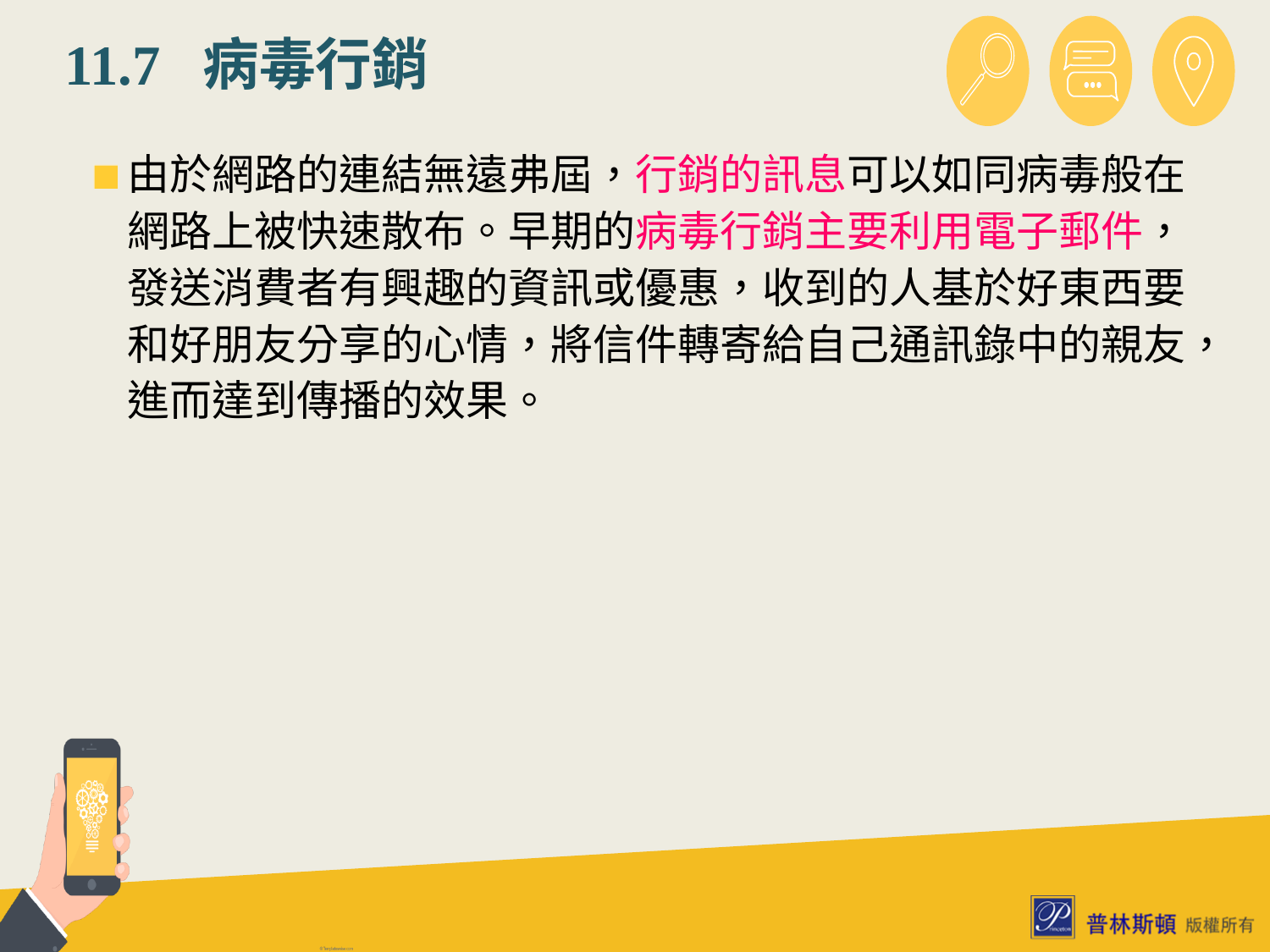

# 11.7  病毒行銷
由於網路的連結無遠弗屆，行銷的訊息可以如同病毒般在網路上被快速散布。早期的病毒行銷主要利用電子郵件，發送消費者有興趣的資訊或優惠，收到的人基於好東西要和好朋友分享的心情，將信件轉寄給自己通訊錄中的親友，進而達到傳播的效果。